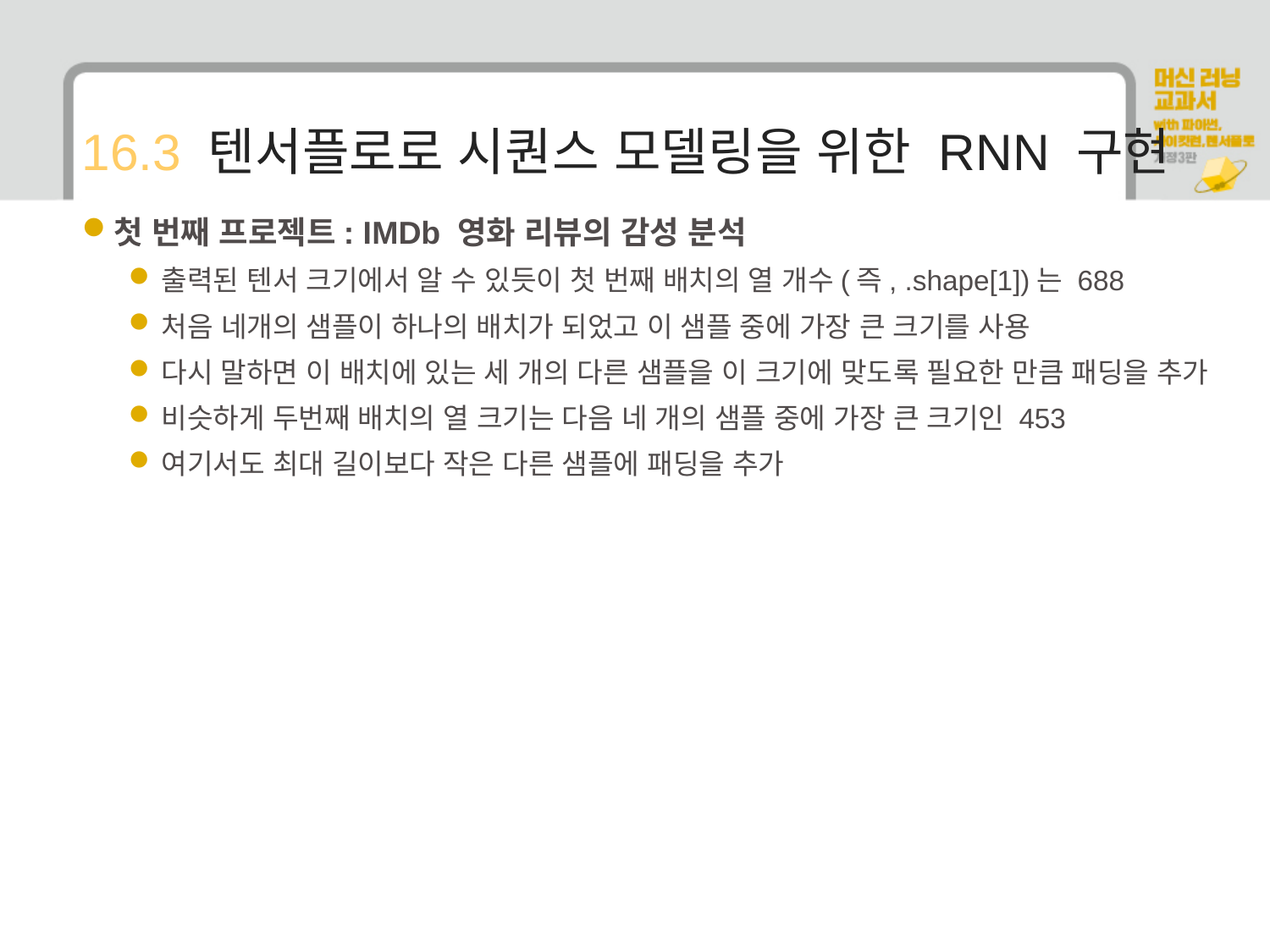

# 16.3 텐서플로로 시퀀스 모델링을 위한 RNN 구현
첫 번째 프로젝트: IMDb 영화 리뷰의 감성 분석
출력된 텐서 크기에서 알 수 있듯이 첫 번째 배치의 열 개수(즉, .shape[1])는 688
처음 네개의 샘플이 하나의 배치가 되었고 이 샘플 중에 가장 큰 크기를 사용
다시 말하면 이 배치에 있는 세 개의 다른 샘플을 이 크기에 맞도록 필요한 만큼 패딩을 추가
비슷하게 두번째 배치의 열 크기는 다음 네 개의 샘플 중에 가장 큰 크기인 453
여기서도 최대 길이보다 작은 다른 샘플에 패딩을 추가